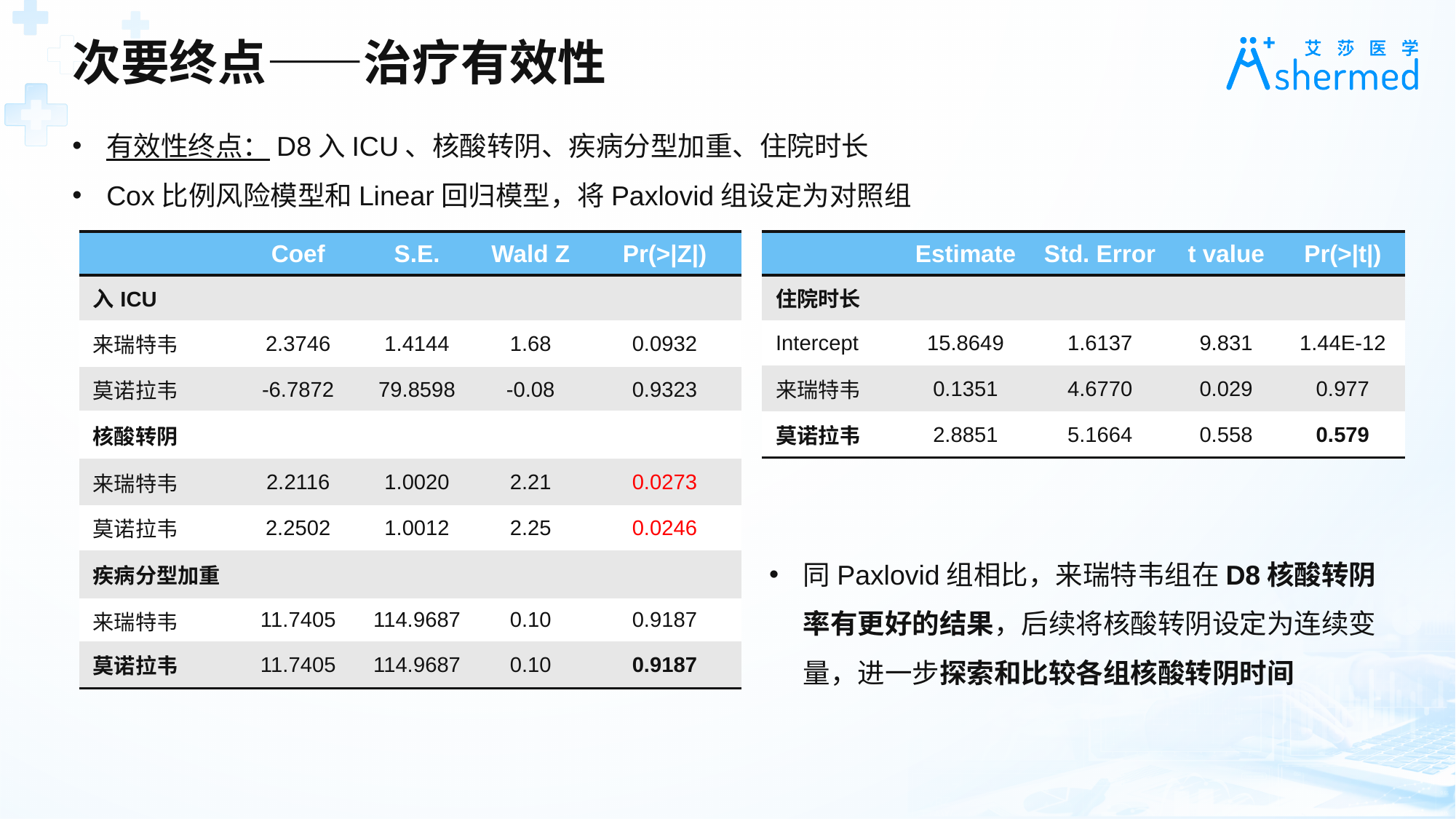

次要终点——治疗有效性
有效性终点：D8入ICU、核酸转阴、疾病分型加重、住院时长
Cox比例风险模型和Linear回归模型，将Paxlovid组设定为对照组
|  | Coef | S.E. | Wald Z | Pr(>|Z|) |
| --- | --- | --- | --- | --- |
| 入ICU |  |  |  |  |
| 来瑞特韦 | 2.3746 | 1.4144 | 1.68 | 0.0932 |
| 莫诺拉韦 | -6.7872 | 79.8598 | -0.08 | 0.9323 |
| 核酸转阴 |  |  |  |  |
| 来瑞特韦 | 2.2116 | 1.0020 | 2.21 | 0.0273 |
| 莫诺拉韦 | 2.2502 | 1.0012 | 2.25 | 0.0246 |
| 疾病分型加重 |  |  |  |  |
| 来瑞特韦 | 11.7405 | 114.9687 | 0.10 | 0.9187 |
| 莫诺拉韦 | 11.7405 | 114.9687 | 0.10 | 0.9187 |
|  | Estimate | Std. Error | t value | Pr(>|t|) |
| --- | --- | --- | --- | --- |
| 住院时长 |  |  |  |  |
| Intercept | 15.8649 | 1.6137 | 9.831 | 1.44E-12 |
| 来瑞特韦 | 0.1351 | 4.6770 | 0.029 | 0.977 |
| 莫诺拉韦 | 2.8851 | 5.1664 | 0.558 | 0.579 |
同Paxlovid组相比，来瑞特韦组在D8核酸转阴率有更好的结果，后续将核酸转阴设定为连续变量，进一步探索和比较各组核酸转阴时间